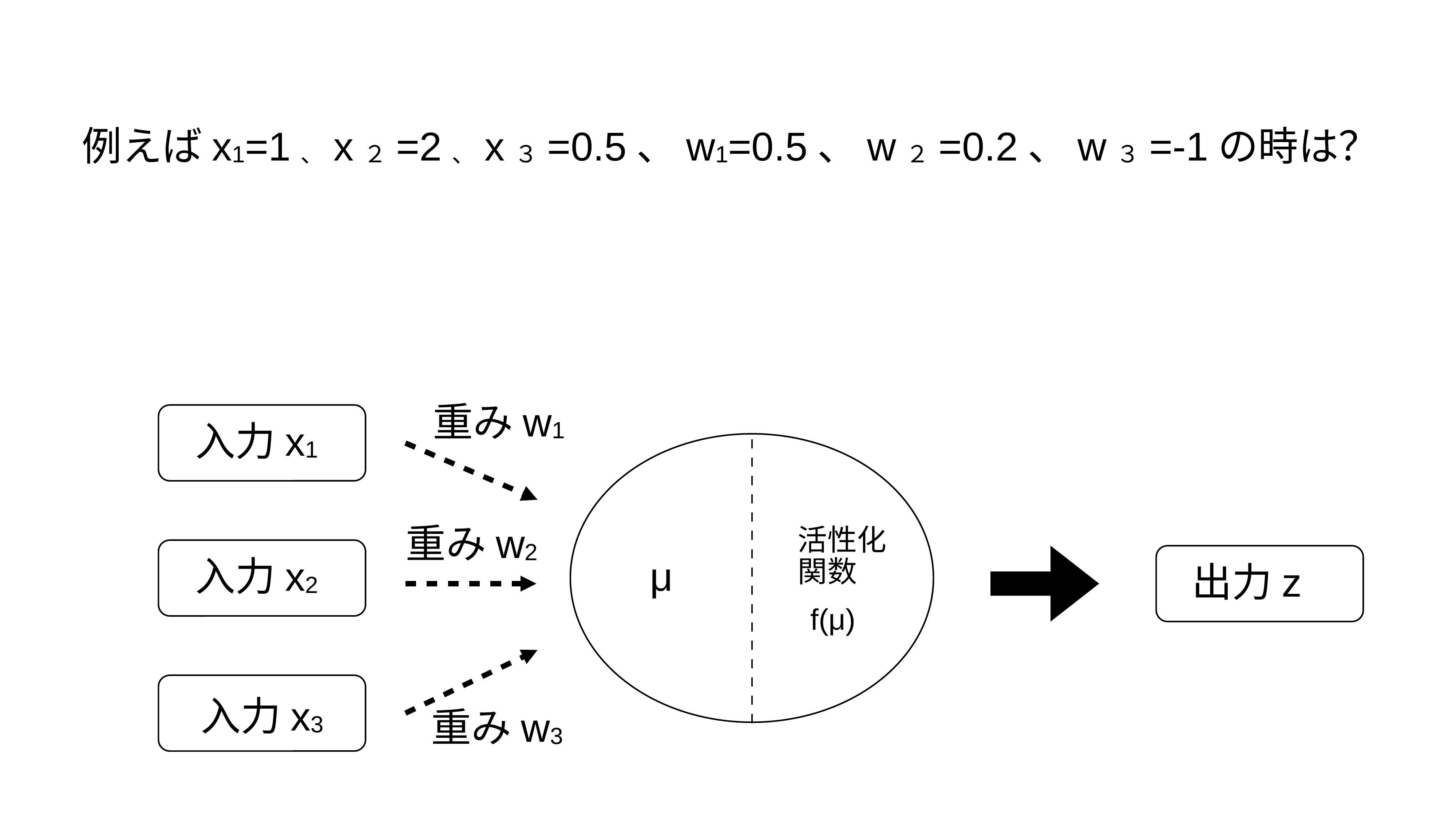

例えばx1=1、x２=2、x３=0.5、w1=0.5、w２=0.2、w３=-1の時は？

重みw1

入力x1

重みw2
活性化
関数

入力x2
μ
出力z

f(μ)

入力x3
重みw3